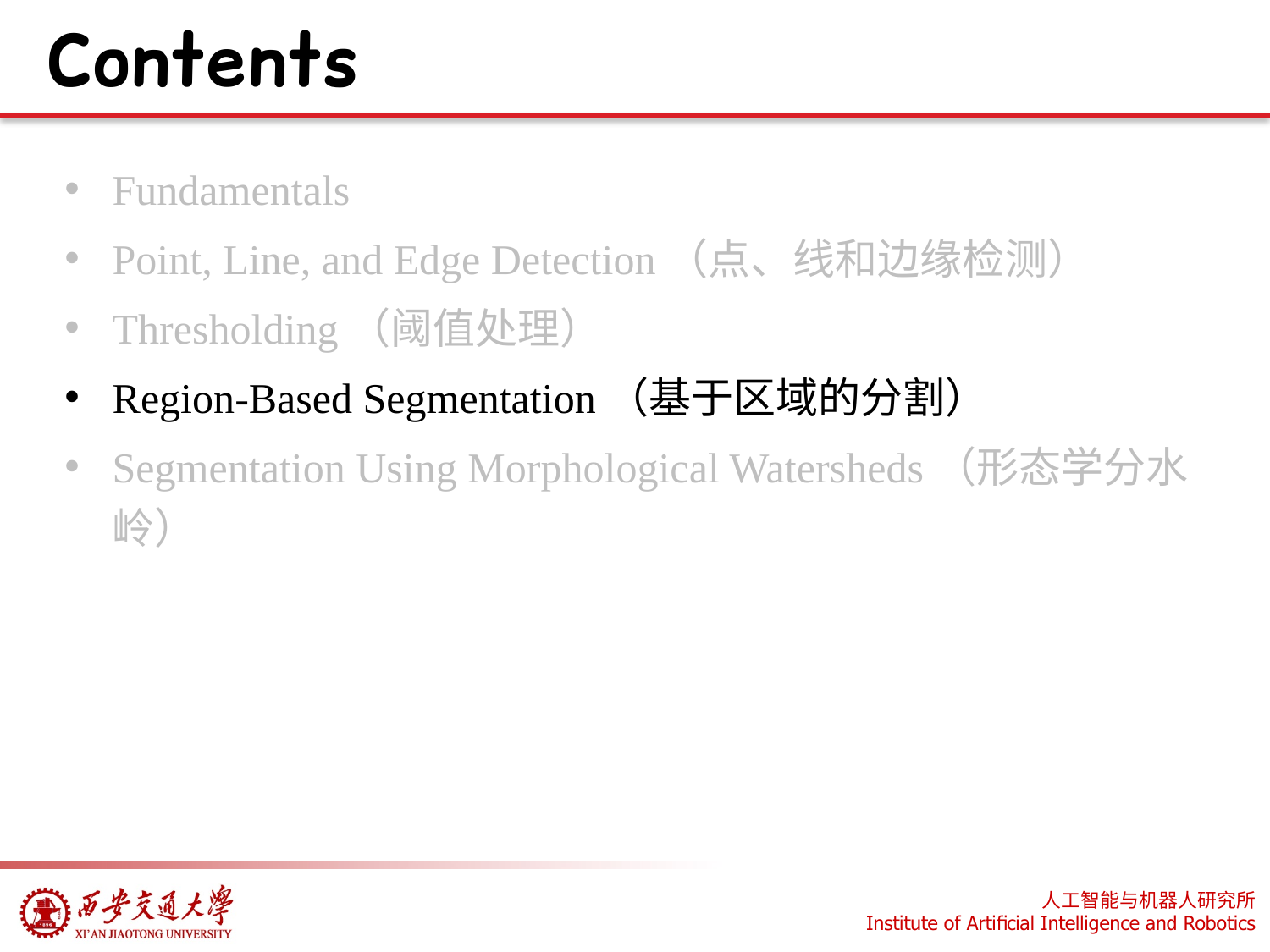

# Contents
Fundamentals
Point, Line, and Edge Detection（点、线和边缘检测）
Thresholding（阈值处理）
Region-Based Segmentation（基于区域的分割）
Segmentation Using Morphological Watersheds（形态学分水岭）